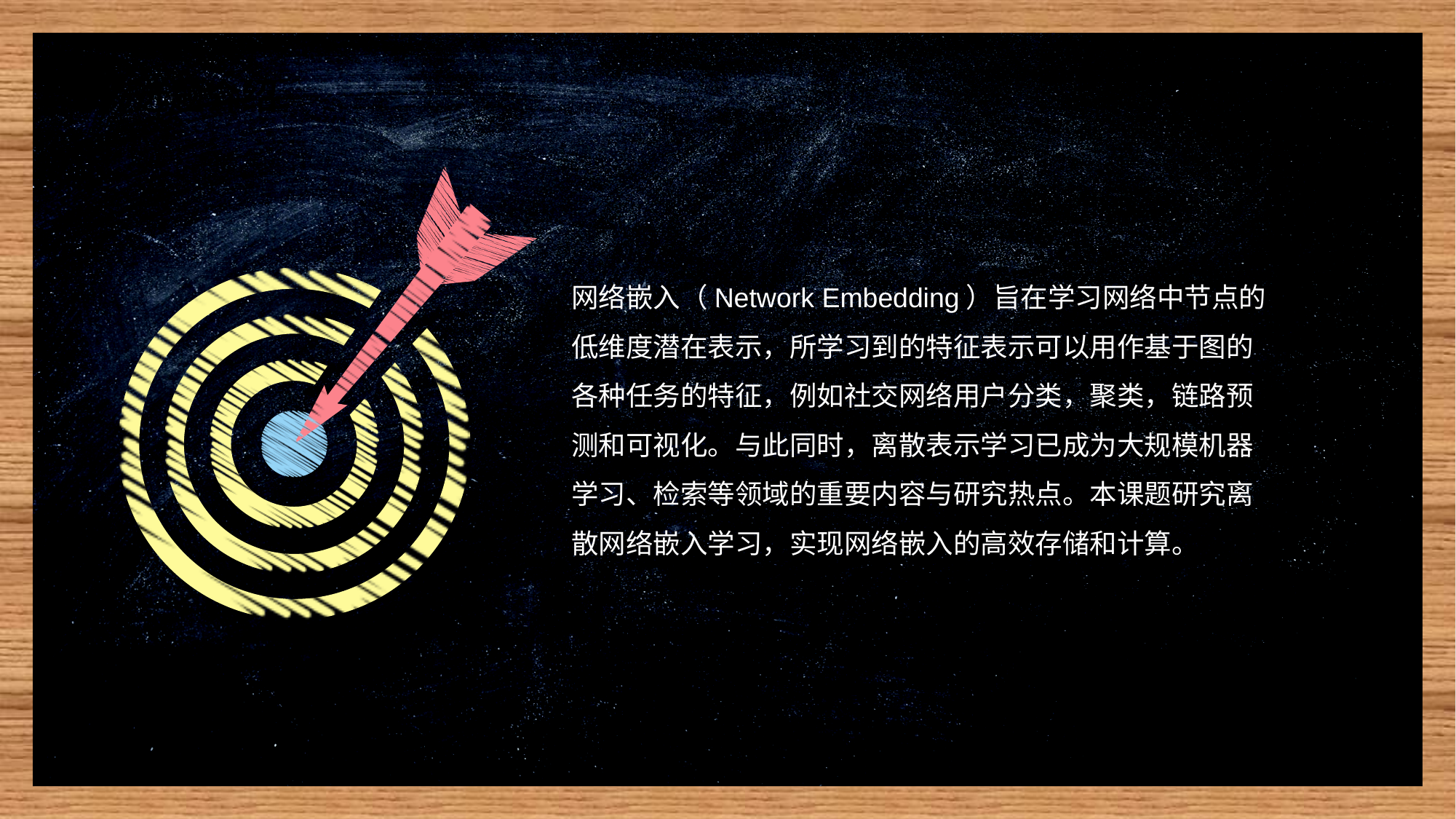

01
选题介绍

网络嵌入（Network Embedding）旨在学习网络中节点的低维度潜在表示，所学习到的特征表示可以用作基于图的各种任务的特征，例如社交网络用户分类，聚类，链路预测和可视化。与此同时，离散表示学习已成为大规模机器学习、检索等领域的重要内容与研究热点。本课题研究离散网络嵌入学习，实现网络嵌入的高效存储和计算。